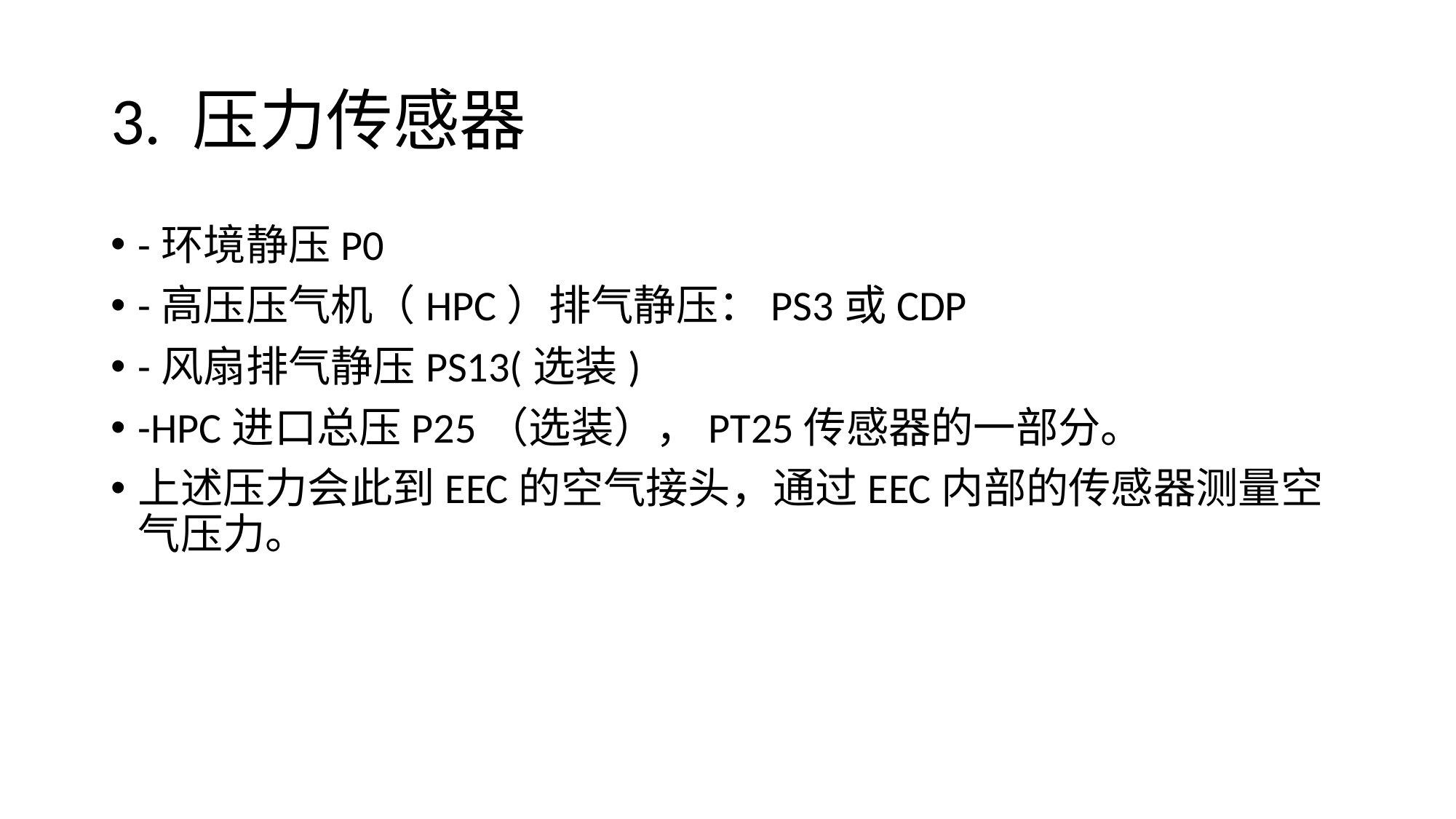

# 3. 压力传感器
-环境静压P0
-高压压气机（HPC）排气静压：PS3或CDP
-风扇排气静压PS13(选装)
-HPC进口总压P25（选装），PT25传感器的一部分。
上述压力会此到EEC的空气接头，通过EEC内部的传感器测量空气压力。